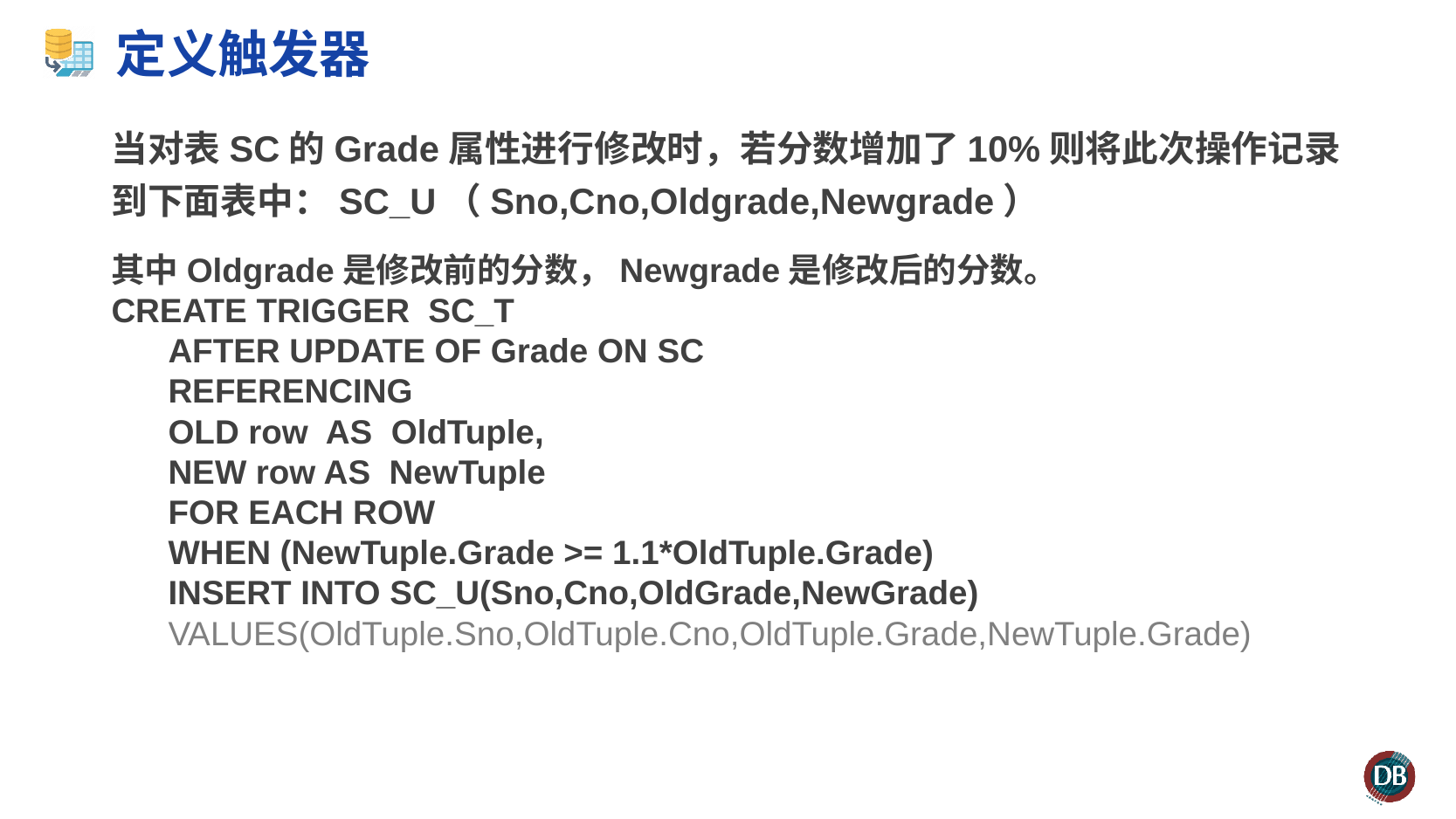

# 定义触发器
当对表SC的Grade属性进行修改时，若分数增加了10%则将此次操作记录到下面表中：SC_U（Sno,Cno,Oldgrade,Newgrade）
其中Oldgrade是修改前的分数，Newgrade是修改后的分数。
CREATE TRIGGER  SC_T
AFTER UPDATE OF Grade ON SC
REFERENCING
OLD row  AS  OldTuple,
NEW row AS  NewTuple
FOR EACH ROW
WHEN (NewTuple.Grade >= 1.1*OldTuple.Grade)
INSERT INTO SC_U(Sno,Cno,OldGrade,NewGrade)
VALUES(OldTuple.Sno,OldTuple.Cno,OldTuple.Grade,NewTuple.Grade)